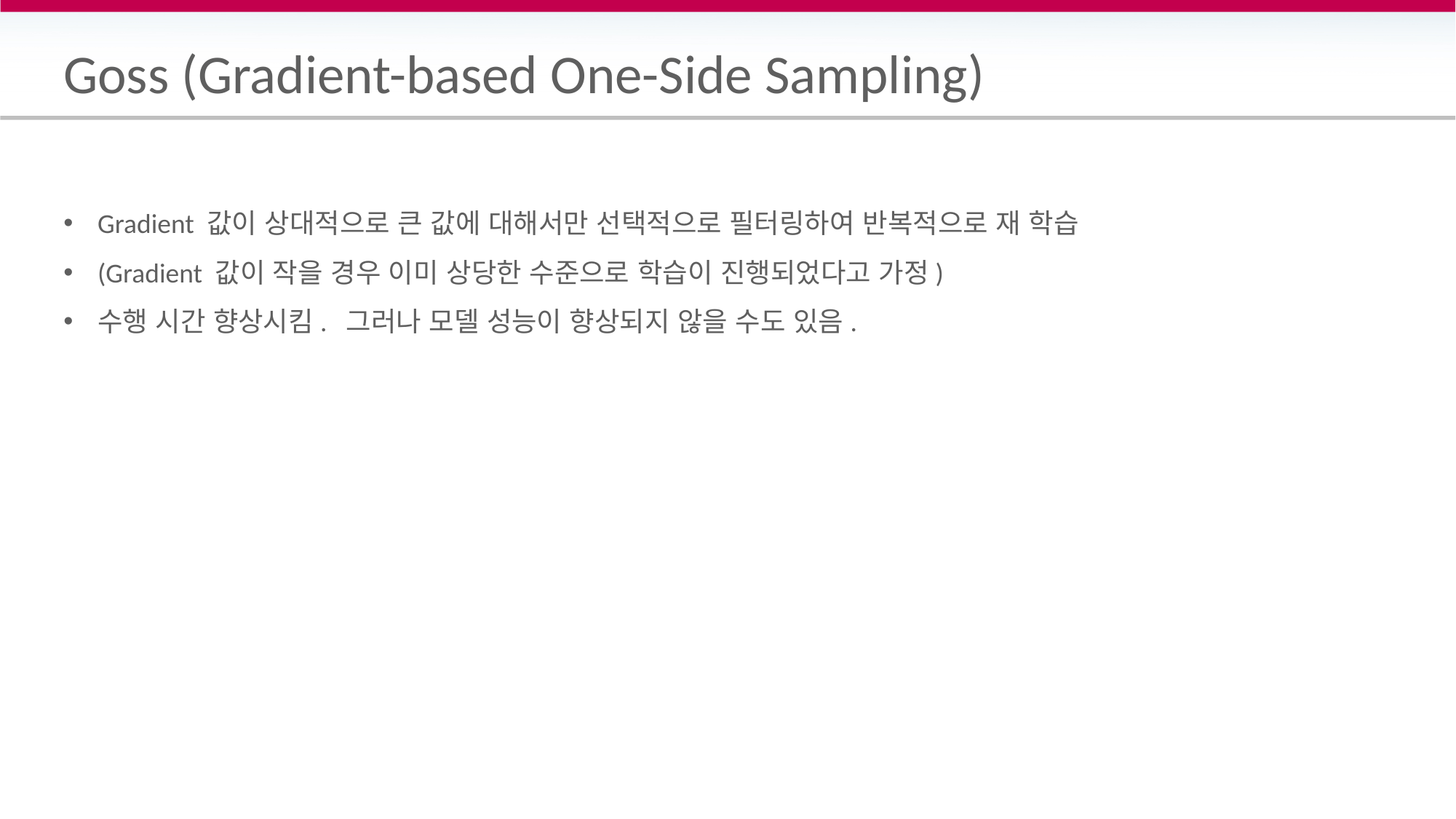

# Goss (Gradient-based One-Side Sampling)
Gradient 값이 상대적으로 큰 값에 대해서만 선택적으로 필터링하여 반복적으로 재 학습
(Gradient 값이 작을 경우 이미 상당한 수준으로 학습이 진행되었다고 가정)
수행 시간 향상시킴.  그러나 모델 성능이 향상되지 않을 수도 있음.